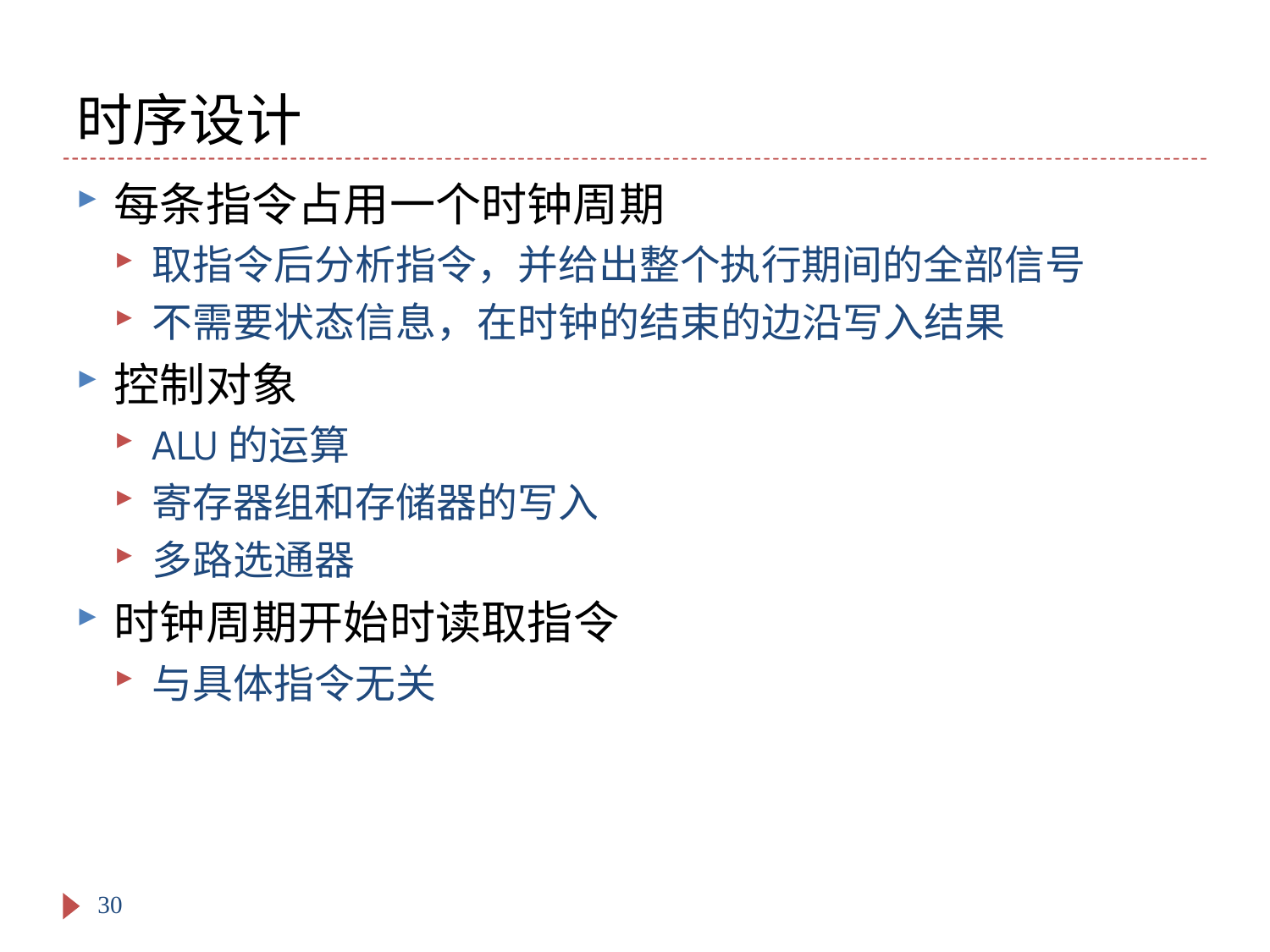

# 时序设计
每条指令占用一个时钟周期
取指令后分析指令，并给出整个执行期间的全部信号
不需要状态信息，在时钟的结束的边沿写入结果
控制对象
ALU的运算
寄存器组和存储器的写入
多路选通器
时钟周期开始时读取指令
与具体指令无关

30